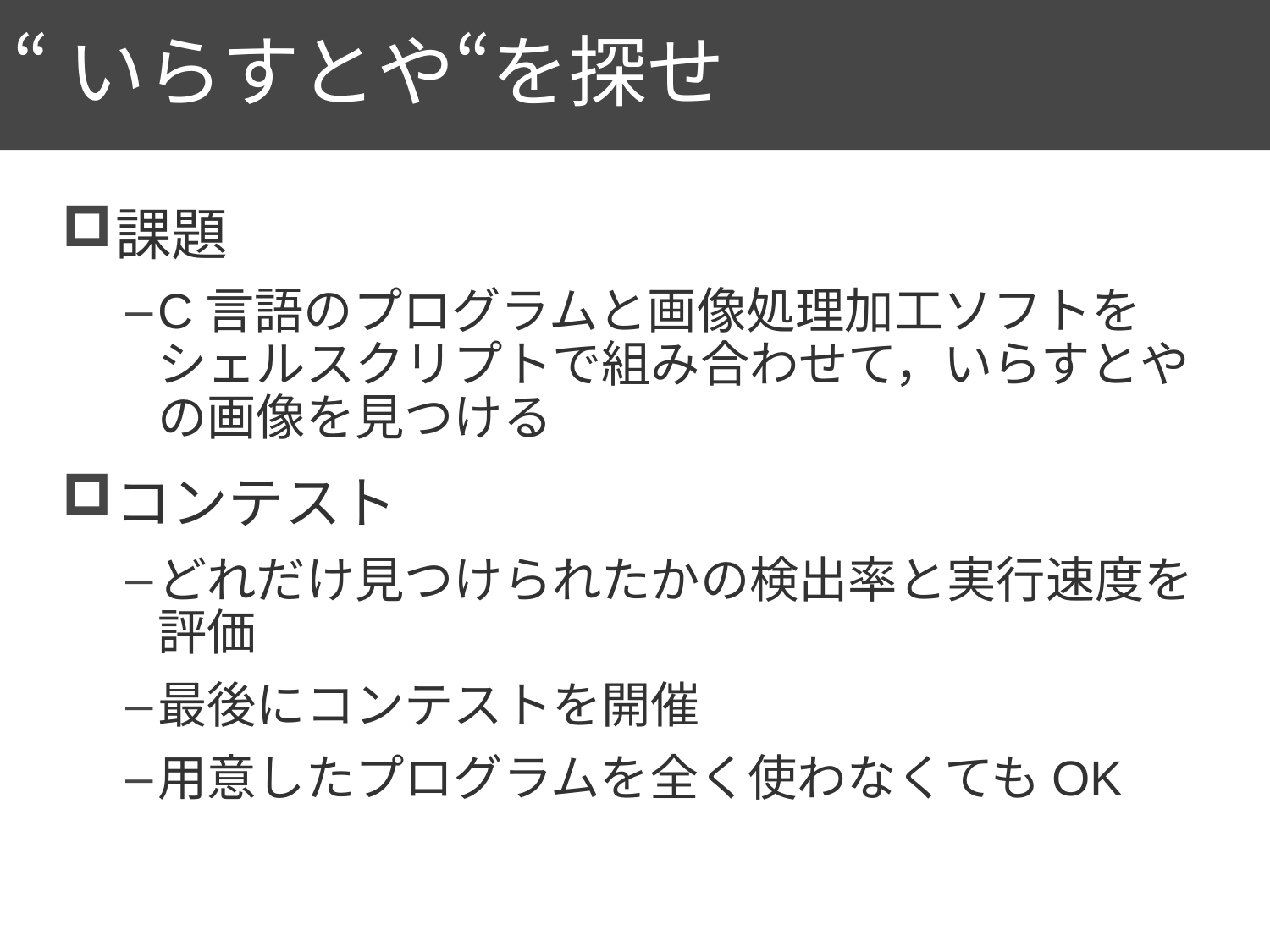

# “いらすとや“を探せ
4
課題
C言語のプログラムと画像処理加工ソフトをシェルスクリプトで組み合わせて，いらすとやの画像を見つける
コンテスト
どれだけ見つけられたかの検出率と実行速度を評価
最後にコンテストを開催
用意したプログラムを全く使わなくてもOK